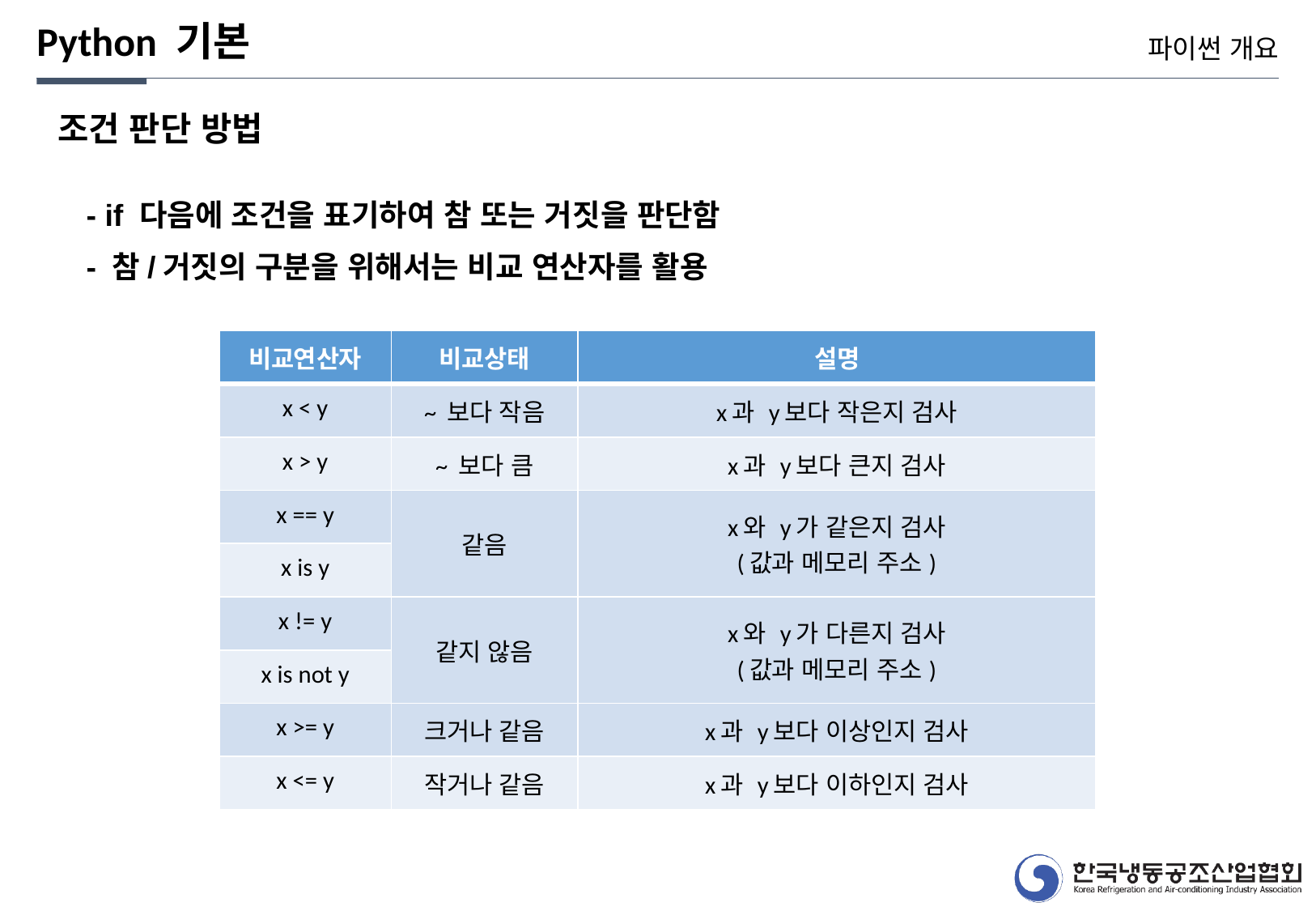

Python 기본
파이썬 개요
조건 판단 방법
- if 다음에 조건을 표기하여 참 또는 거짓을 판단함
- 참/거짓의 구분을 위해서는 비교 연산자를 활용
| 비교연산자 | 비교상태 | 설명 |
| --- | --- | --- |
| x < y | ~ 보다 작음 | x과 y보다 작은지 검사 |
| x > y | ~ 보다 큼 | x과 y보다 큰지 검사 |
| x == y | 같음 | x와 y가 같은지 검사 (값과 메모리 주소) |
| x is y |  |  |
| x != y | 같지 않음 | x와 y가 다른지 검사 (값과 메모리 주소) |
| x is not y |  |  |
| x >= y | 크거나 같음 | x과 y보다 이상인지 검사 |
| x <= y | 작거나 같음 | x과 y보다 이하인지 검사 |